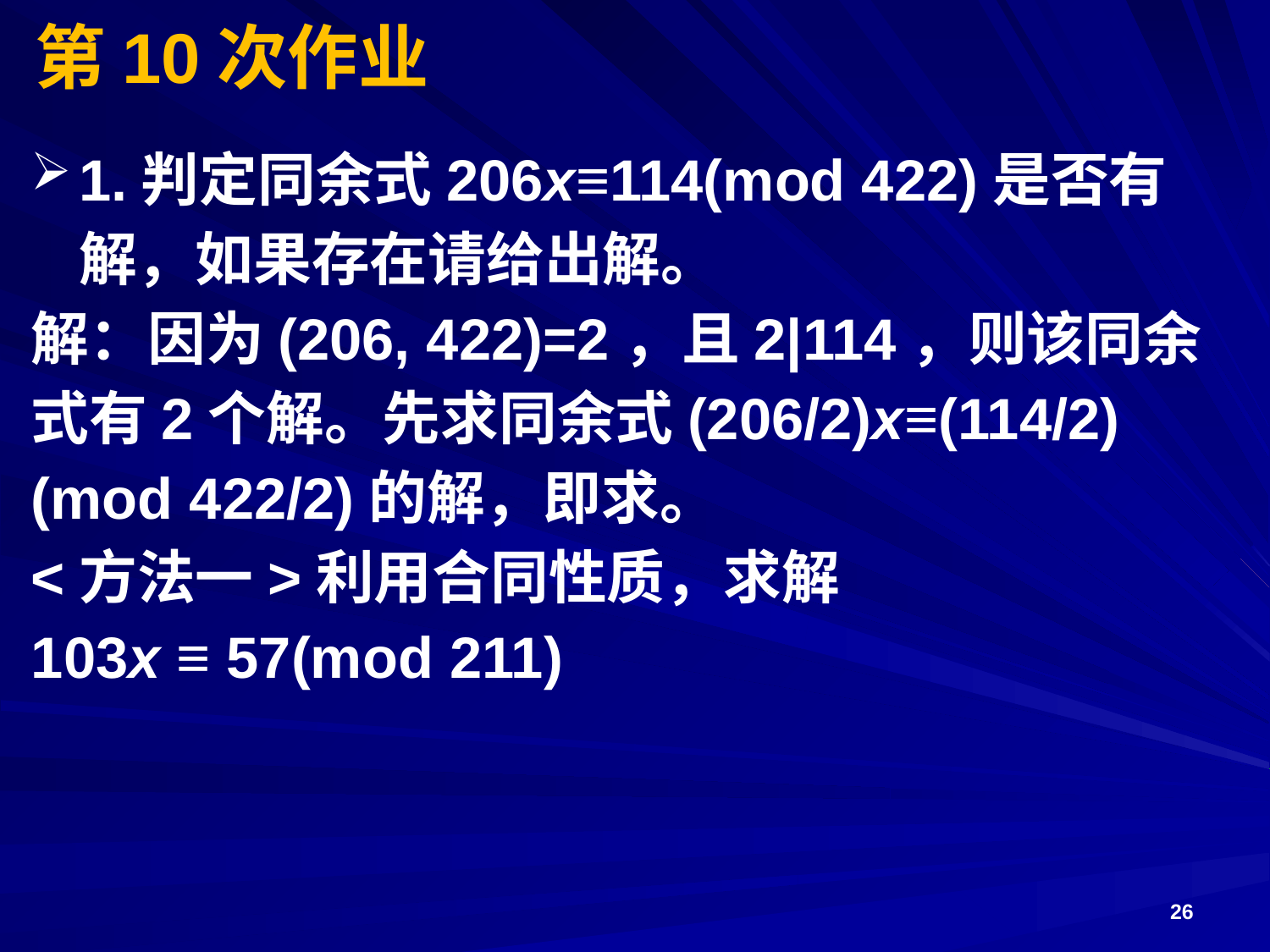

# 第10次作业
1.判定同余式206x≡114(mod 422)是否有解，如果存在请给出解。
解：因为(206, 422)=2，且2|114，则该同余式有2个解。先求同余式(206/2)x≡(114/2)(mod 422/2)的解，即求。
<方法一>利用合同性质，求解
103x ≡ 57(mod 211)

26